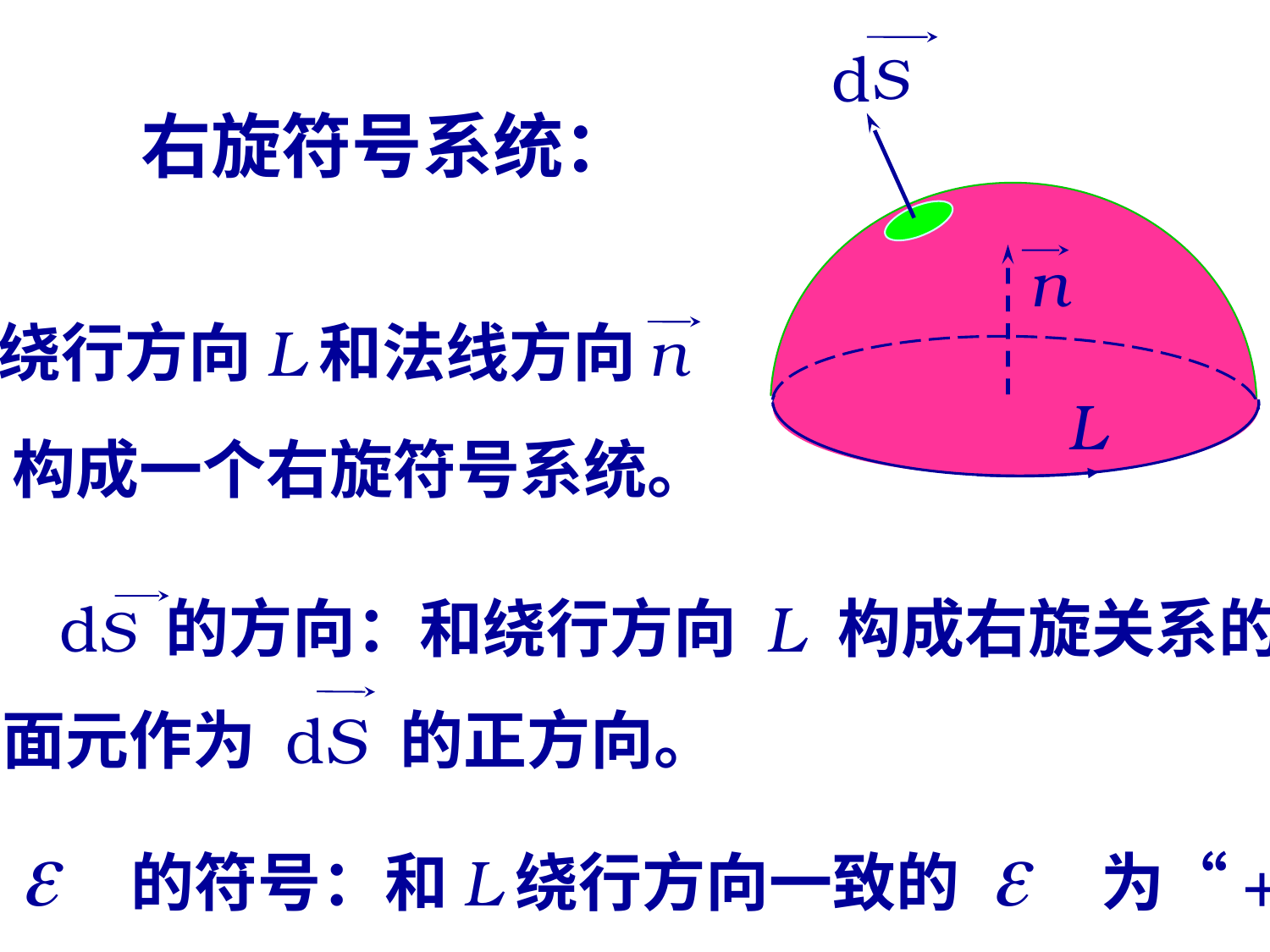

d
S

n

L

 右旋符号系统：
绕行方向L和法线方向
n

构成一个右旋符号系统。
dS 的方向：和绕行方向 L 构成右旋关系的

面元作为 dS 的正方向。
ε 的符号：和L绕行方向一致的 ε 为“+”